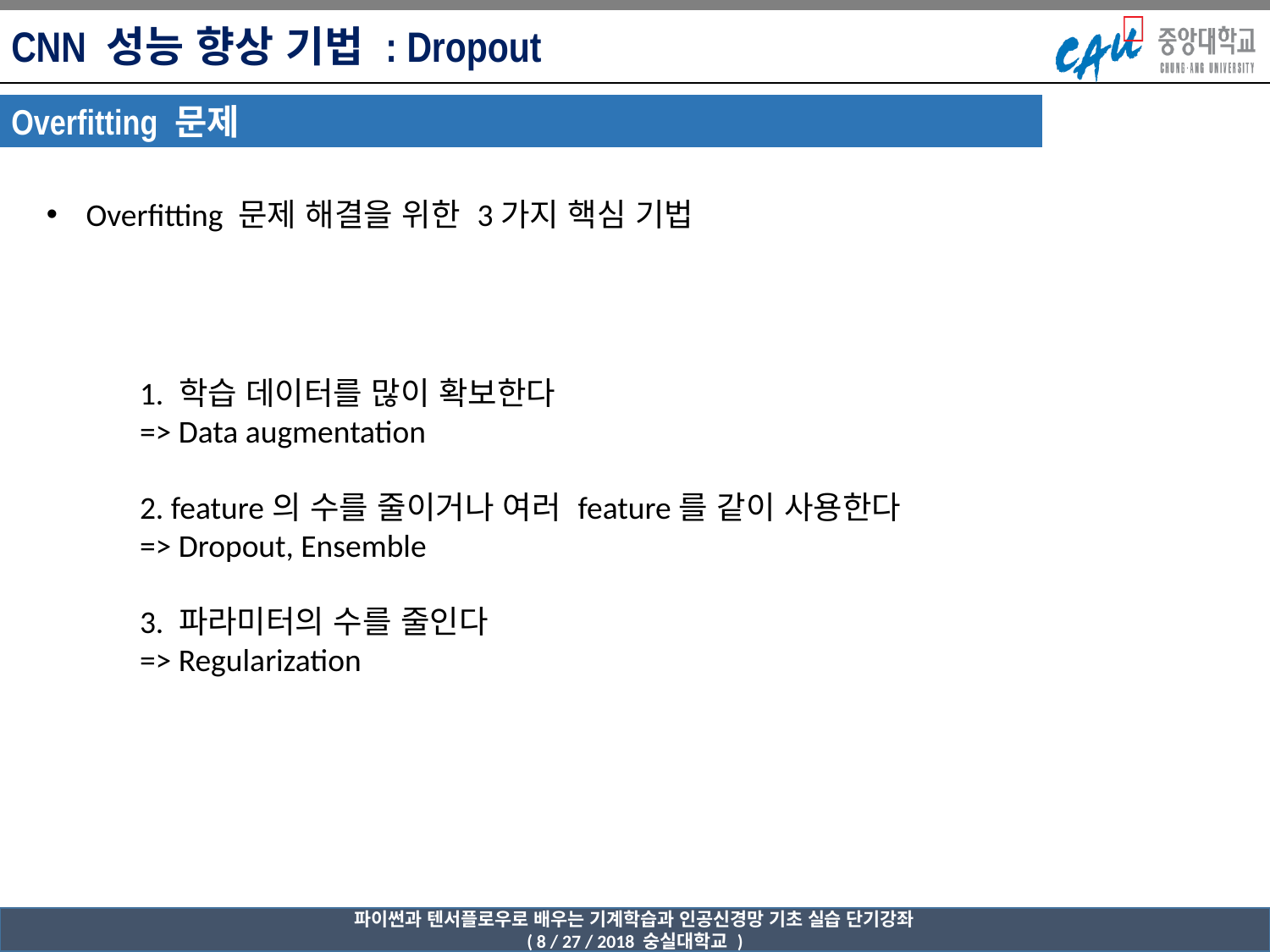

CNN 성능 향상 기법 : Dropout
Overfitting 문제
Overfitting 문제 해결을 위한 3가지 핵심 기법
1. 학습 데이터를 많이 확보한다
=> Data augmentation
2. feature의 수를 줄이거나 여러 feature를 같이 사용한다
=> Dropout, Ensemble
3. 파라미터의 수를 줄인다
=> Regularization